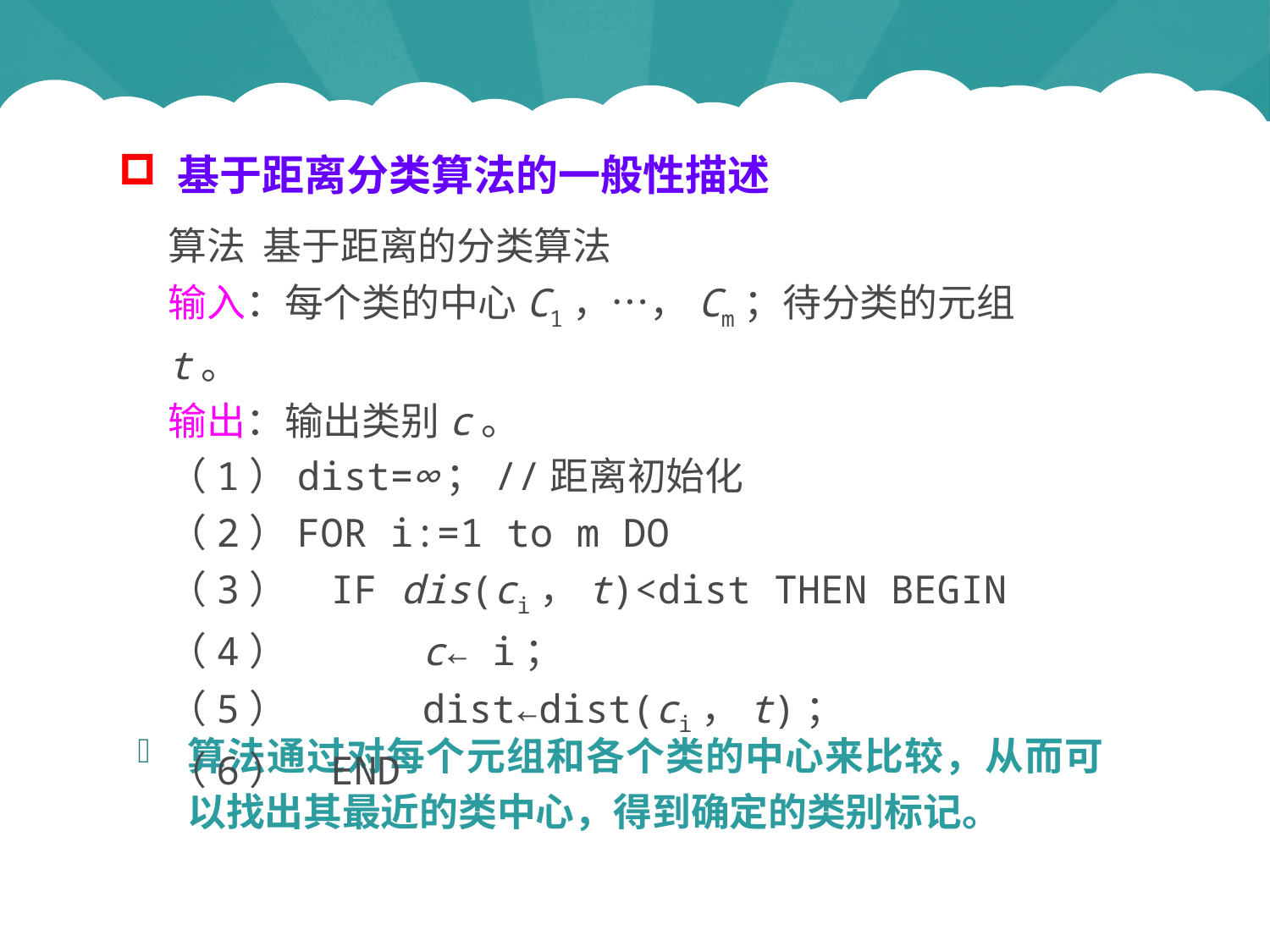

# 基于距离分类算法的一般性描述
算法  基于距离的分类算法
输入：每个类的中心C1，…，Cm；待分类的元组t。
输出：输出类别c。
（1）dist=∞；//距离初始化
（2）FOR i:=1 to m DO
（3）	   IF dis(ci，t)<dist THEN BEGIN
（4）		c← i；
（5）		dist←dist(ci，t)；
（6）	   END
算法通过对每个元组和各个类的中心来比较，从而可以找出其最近的类中心，得到确定的类别标记。